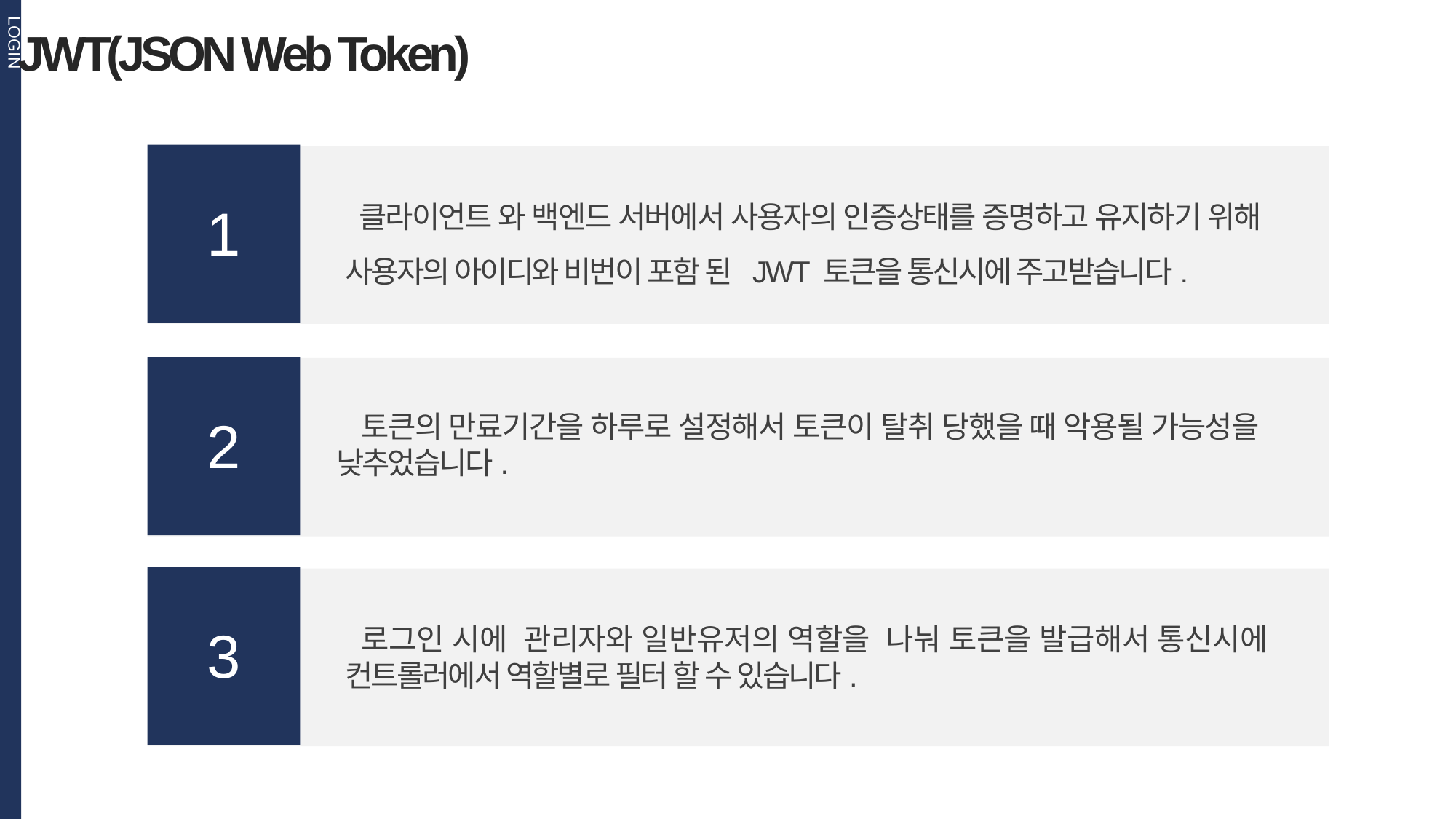

LOGIN
JWT(JSON Web Token)

 클라이언트 와 백엔드 서버에서 사용자의 인증상태를 증명하고 유지하기 위해  사용자의 아이디와 비번이 포함 된  JWT 토큰을 통신시에 주고받습니다.
1

2
   토큰의 만료기간을 하루로 설정해서 토큰이 탈취 당했을 때 악용될 가능성을 낮추었습니다.

3
 로그인 시에  관리자와 일반유저의 역할을  나눠 토큰을 발급해서 통신시에 컨트롤러에서 역할별로 필터 할 수 있습니다.